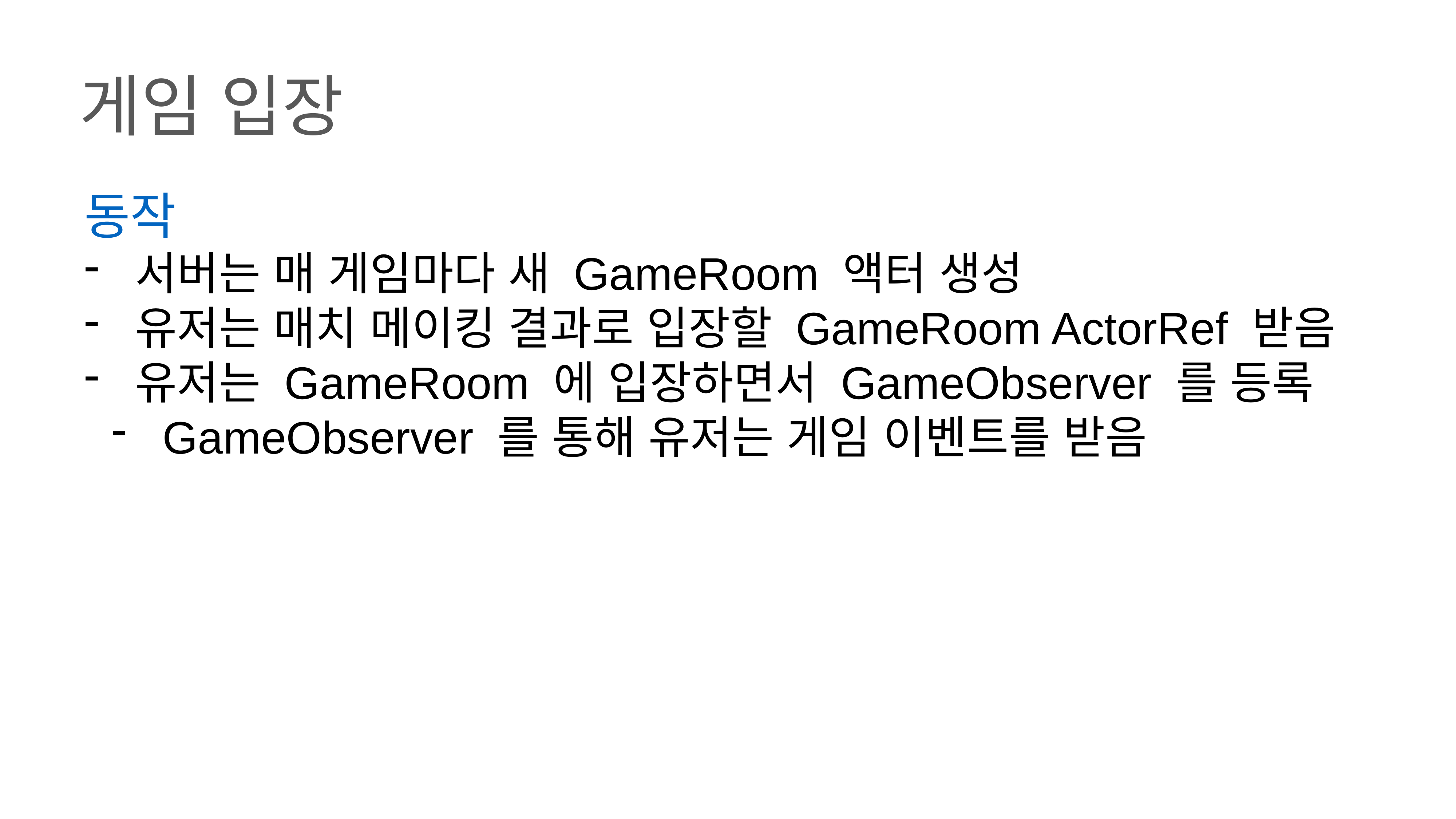

게임 입장
동작
서버는 매 게임마다 새 GameRoom 액터 생성
유저는 매치 메이킹 결과로 입장할 GameRoom ActorRef 받음
유저는 GameRoom 에 입장하면서 GameObserver 를 등록
GameObserver 를 통해 유저는 게임 이벤트를 받음